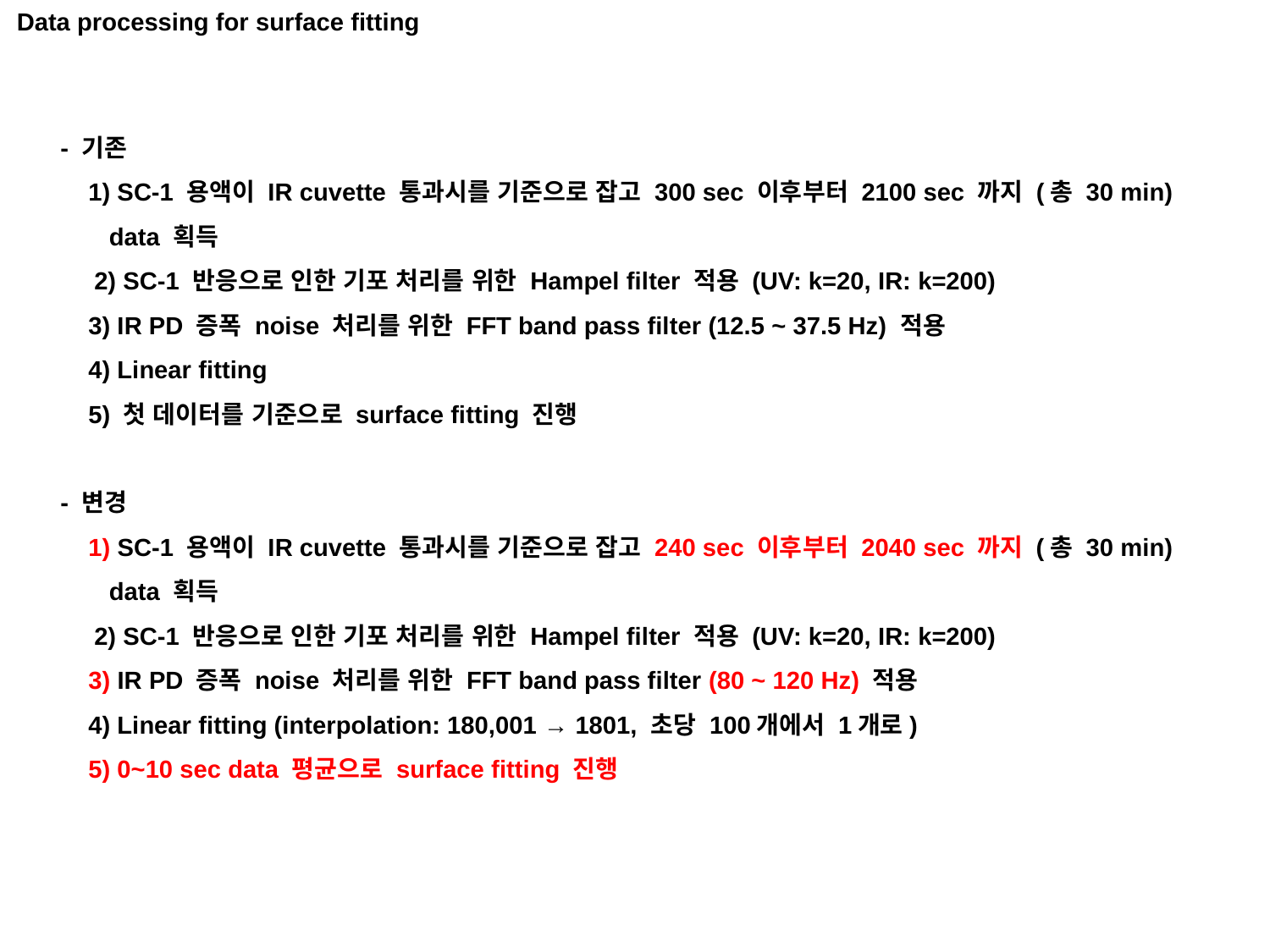

Data processing for surface fitting
- 기존
    1) SC-1 용액이 IR cuvette 통과시를 기준으로 잡고 300 sec 이후부터 2100 sec 까지 (총 30 min)
       data 획득
    2) SC-1 반응으로 인한 기포 처리를 위한 Hampel filter 적용 (UV: k=20, IR: k=200)
    3) IR PD 증폭 noise 처리를 위한 FFT band pass filter (12.5 ~ 37.5 Hz) 적용
    4) Linear fitting
    5) 첫 데이터를 기준으로 surface fitting 진행

- 변경
    1) SC-1 용액이 IR cuvette 통과시를 기준으로 잡고 240 sec 이후부터 2040 sec 까지 (총 30 min)
       data 획득
    2) SC-1 반응으로 인한 기포 처리를 위한 Hampel filter 적용 (UV: k=20, IR: k=200)
    3) IR PD 증폭 noise 처리를 위한 FFT band pass filter (80 ~ 120 Hz) 적용
    4) Linear fitting (interpolation: 180,001 → 1801, 초당 100개에서 1개로)
    5) 0~10 sec data 평균으로 surface fitting 진행